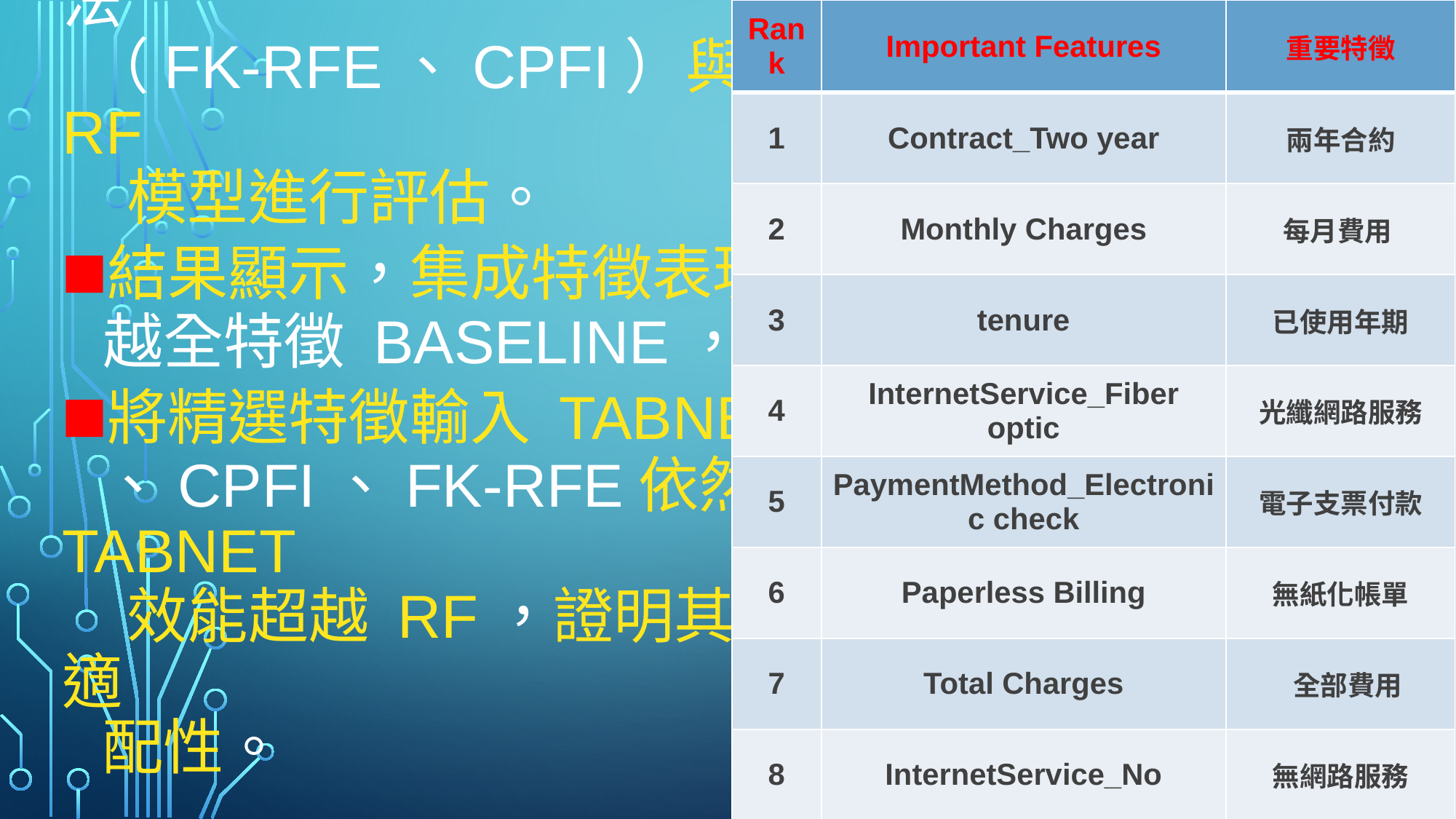

| Rank | Important Features | 重要特徵 |
| --- | --- | --- |
| 1 | Contract\_Two year | 兩年合約 |
| 2 | Monthly Charges | 每月費用 |
| 3 | tenure | 已使用年期 |
| 4 | InternetService\_Fiber optic | 光纖網路服務 |
| 5 | PaymentMethod\_Electronic check | 電子支票付款 |
| 6 | Paperless Billing | 無紙化帳單 |
| 7 | Total Charges | 全部費用 |
| 8 | InternetService\_No | 無網路服務 |
# ★小結： ◼︎本研究比較多種特徵選擇方法，包括傳統 （PFI、SHAP、RF內部計算）、文獻優化方法 （FK-RFE、cPFI）與集成策略，並分別輸入RF 模型進行評估。 ◼︎結果顯示，集成特徵表現最佳，F1 Score 超 越全特徵 Baseline，展現高穩定性與準確度 ◼︎將精選特徵輸入 TabNet 模型後，集成特徵 、cPFI、FK-RFE依然維持優勢，且 TabNet 效能超越 RF，證明其泛化能力與深度模型的適 配性。